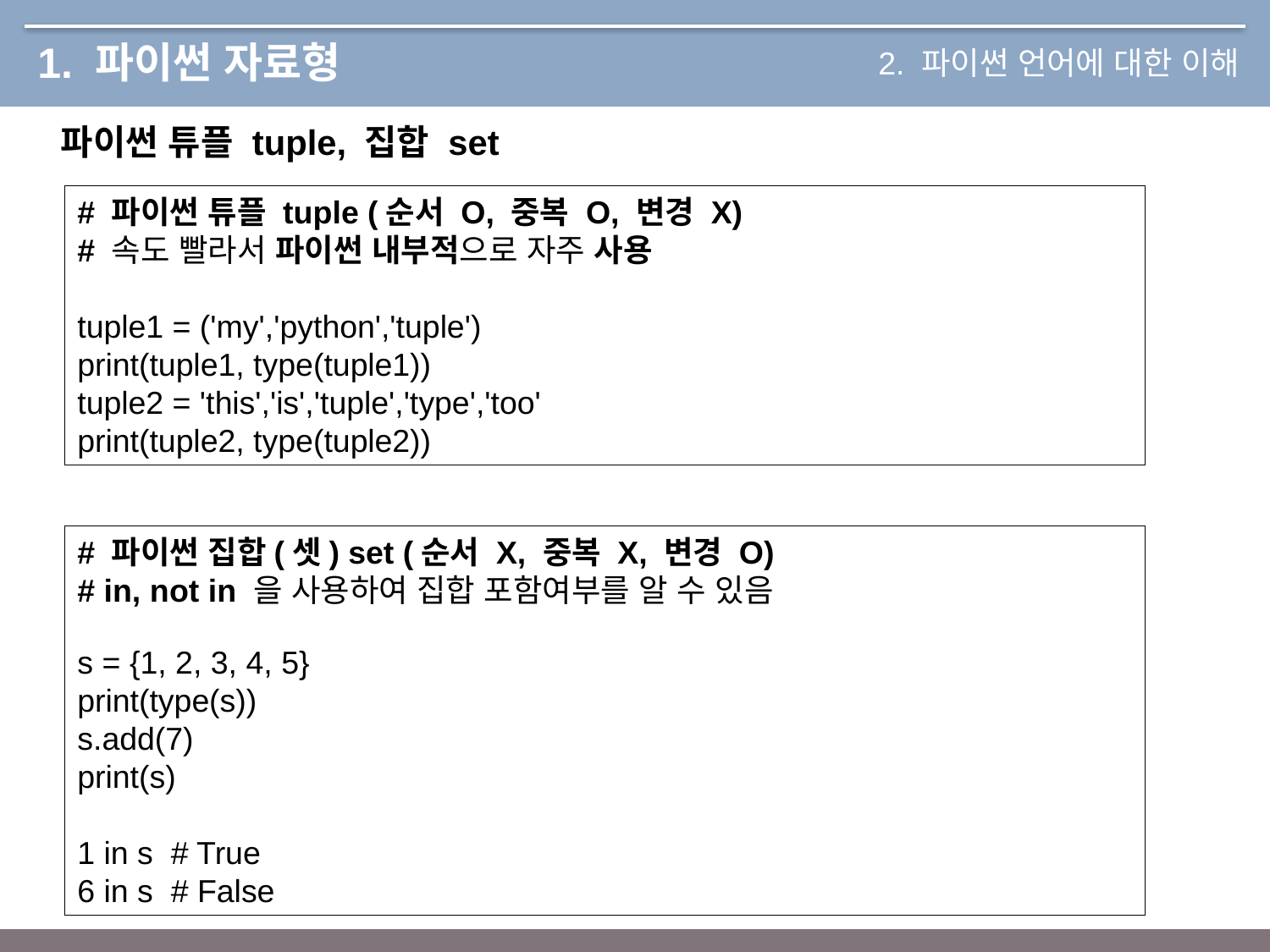

# 1. 파이썬 자료형
2. 파이썬 언어에 대한 이해
파이썬 튜플 tuple, 집합 set
# 파이썬 튜플 tuple (순서 O, 중복 O, 변경 X)
# 속도 빨라서 파이썬 내부적으로 자주 사용

tuple1 = ('my','python','tuple')
print(tuple1, type(tuple1))
tuple2 = 'this','is','tuple','type','too'
print(tuple2, type(tuple2))
# 파이썬 집합(셋) set (순서 X, 중복 X, 변경 O)
# in, not in 을 사용하여 집합 포함여부를 알 수 있음

s = {1, 2, 3, 4, 5}
print(type(s))
s.add(7)
print(s)

1 in s  # True
6 in s  # False